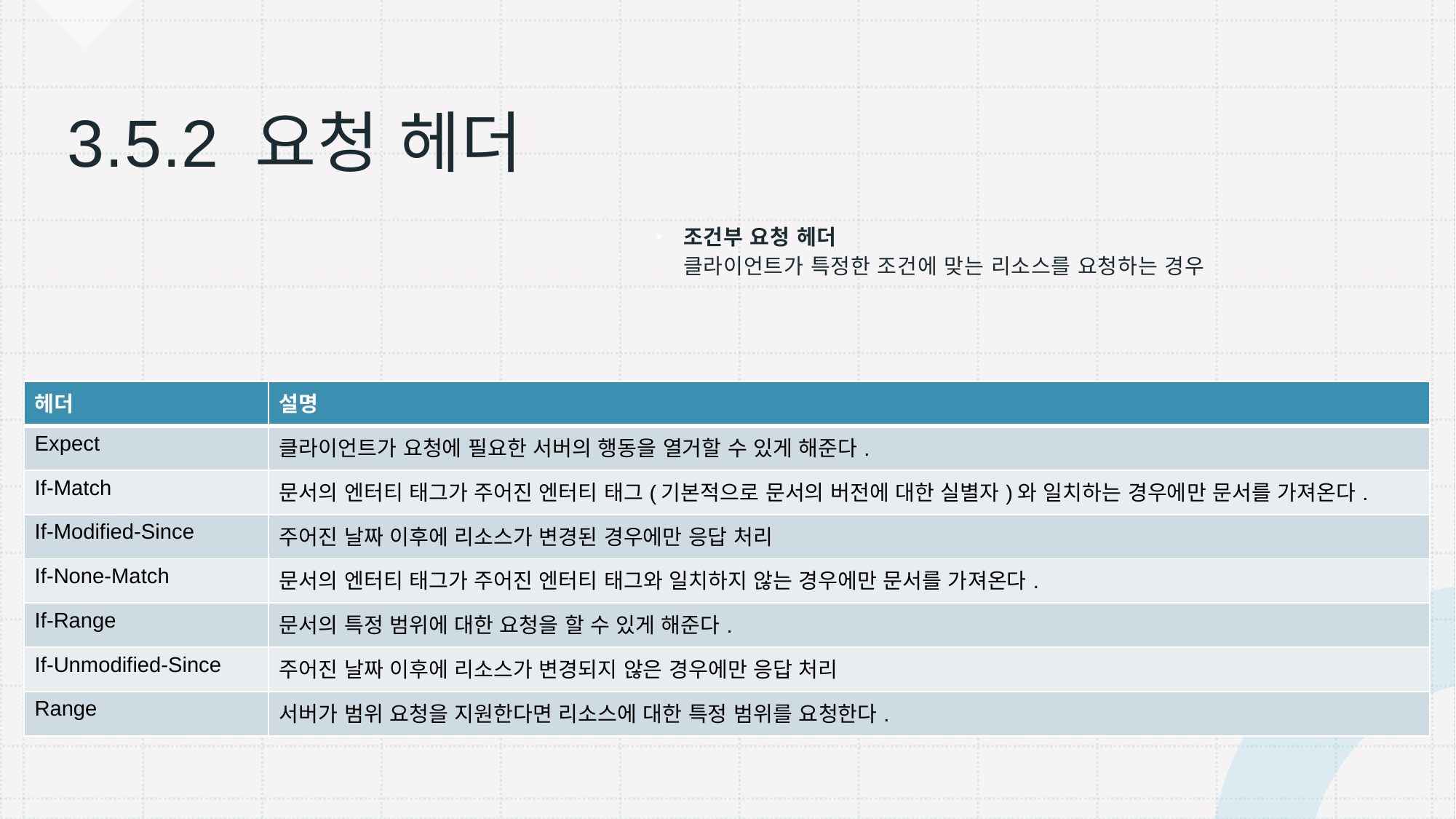

# 3.5.2 요청 헤더
조건부 요청 헤더
클라이언트가 특정한 조건에 맞는 리소스를 요청하는 경우

| 헤더 | 설명 |
| --- | --- |
| Expect | 클라이언트가 요청에 필요한 서버의 행동을 열거할 수 있게 해준다. |
| If-Match | 문서의 엔터티 태그가 주어진 엔터티 태그(기본적으로 문서의 버전에 대한 실별자)와 일치하는 경우에만 문서를 가져온다. |
| If-Modified-Since | 주어진 날짜 이후에 리소스가 변경된 경우에만 응답 처리 |
| If-None-Match | 문서의 엔터티 태그가 주어진 엔터티 태그와 일치하지 않는 경우에만 문서를 가져온다. |
| If-Range | 문서의 특정 범위에 대한 요청을 할 수 있게 해준다. |
| If-Unmodified-Since | 주어진 날짜 이후에 리소스가 변경되지 않은 경우에만 응답 처리 |
| Range | 서버가 범위 요청을 지원한다면 리소스에 대한 특정 범위를 요청한다. |